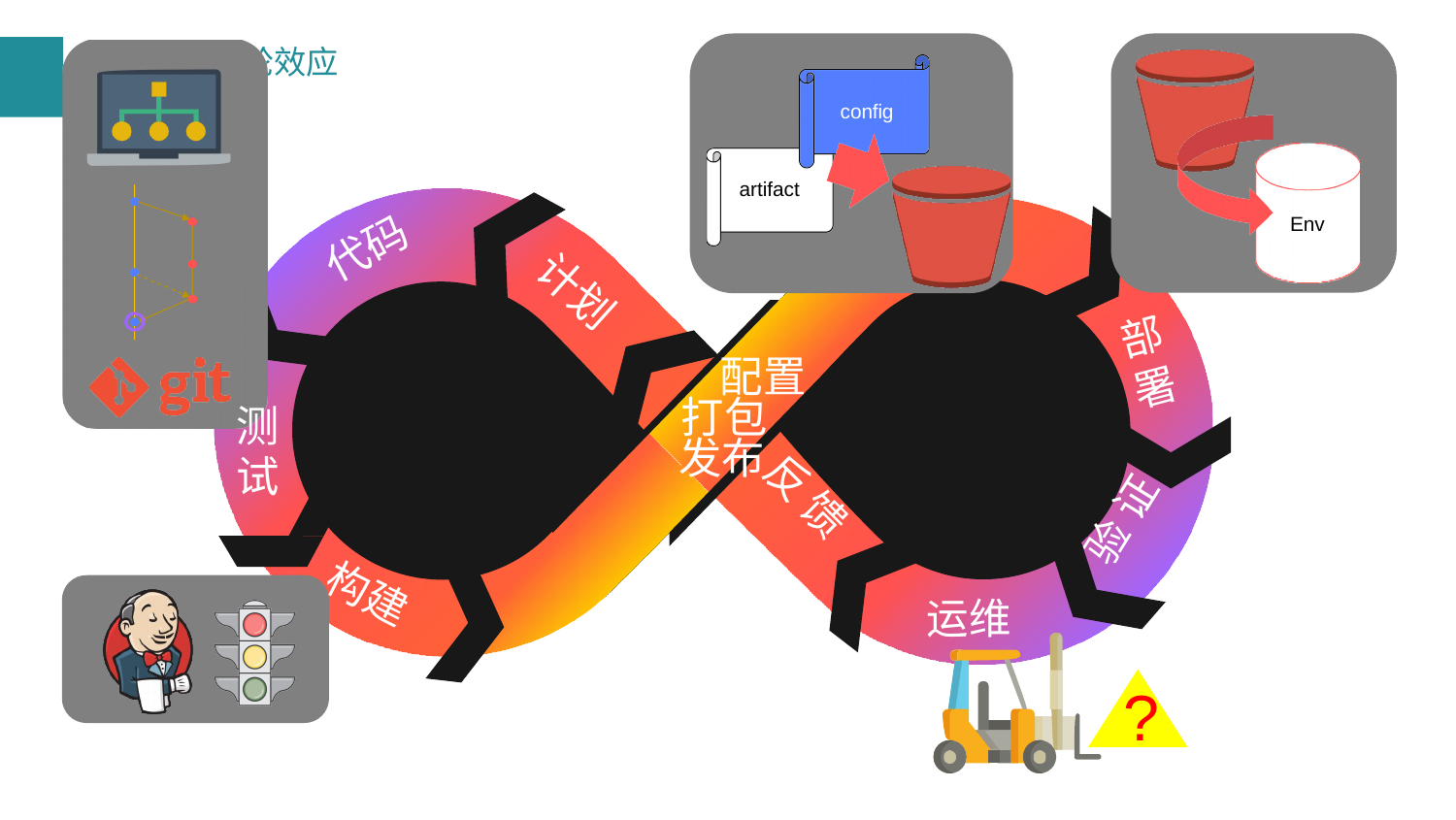

config

artifact

Env
代码

计划

部

配置 打包
发布

署
测 试
z

反 馈

验 证

构建

运维

?

S U M M I T